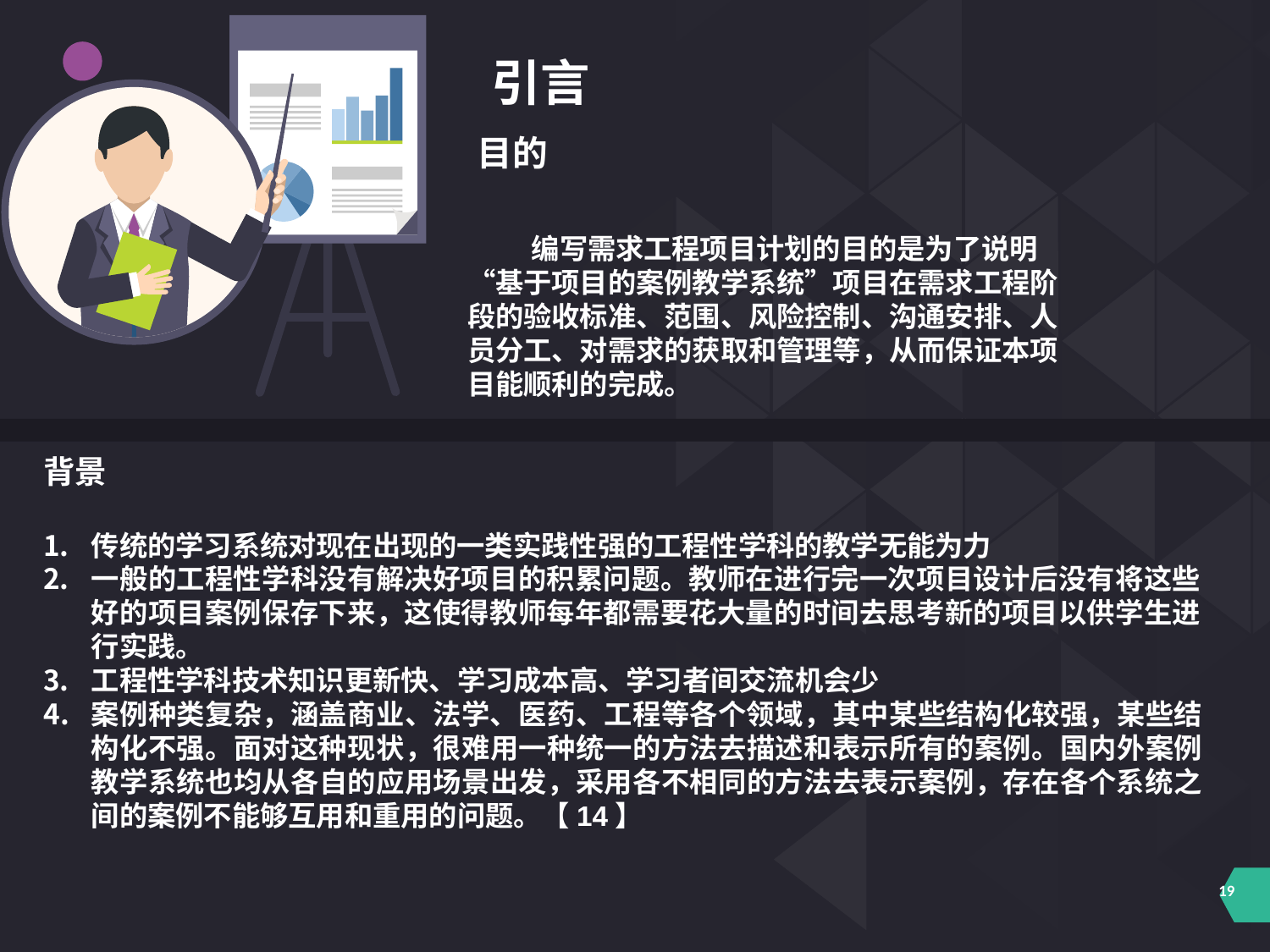

引言

目的
         编写需求工程项目计划的目的是为了说明“基于项目的案例教学系统”项目在需求工程阶段的验收标准、范围、风险控制、沟通安排、人员分工、对需求的获取和管理等，从而保证本项目能顺利的完成。

背景
传统的学习系统对现在出现的一类实践性强的工程性学科的教学无能为力
一般的工程性学科没有解决好项目的积累问题。教师在进行完一次项目设计后没有将这些好的项目案例保存下来，这使得教师每年都需要花大量的时间去思考新的项目以供学生进行实践。
工程性学科技术知识更新快、学习成本高、学习者间交流机会少
案例种类复杂，涵盖商业、法学、医药、工程等各个领域，其中某些结构化较强，某些结构化不强。面对这种现状，很难用一种统一的方法去描述和表示所有的案例。国内外案例教学系统也均从各自的应用场景出发，采用各不相同的方法去表示案例，存在各个系统之间的案例不能够互用和重用的问题。【14】